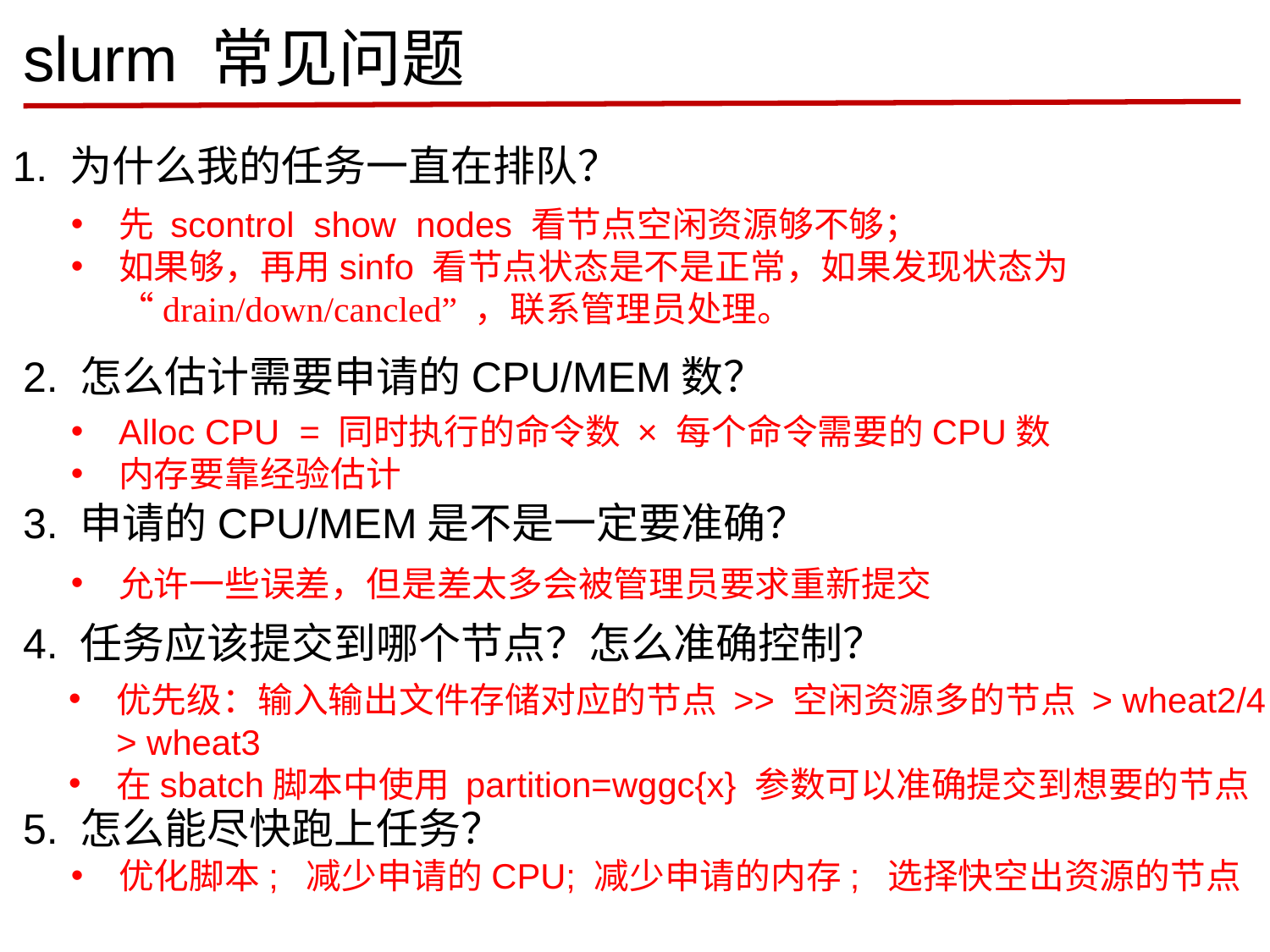

slurm 常见问题
1. 为什么我的任务一直在排队？
先 scontrol  show  nodes 看节点空闲资源够不够；
如果够，再用sinfo 看节点状态是不是正常，如果发现状态为 “drain/down/cancled” ，联系管理员处理。
2. 怎么估计需要申请的CPU/MEM数？
Alloc CPU  = 同时执行的命令数 × 每个命令需要的CPU数
内存要靠经验估计
3. 申请的CPU/MEM是不是一定要准确？
允许一些误差，但是差太多会被管理员要求重新提交
4. 任务应该提交到哪个节点？怎么准确控制？
优先级：输入输出文件存储对应的节点 >> 空闲资源多的节点 > wheat2/4 > wheat3
在sbatch脚本中使用 partition=wggc{x} 参数可以准确提交到想要的节点
5. 怎么能尽快跑上任务？
优化脚本;  减少申请的CPU; 减少申请的内存;  选择快空出资源的节点